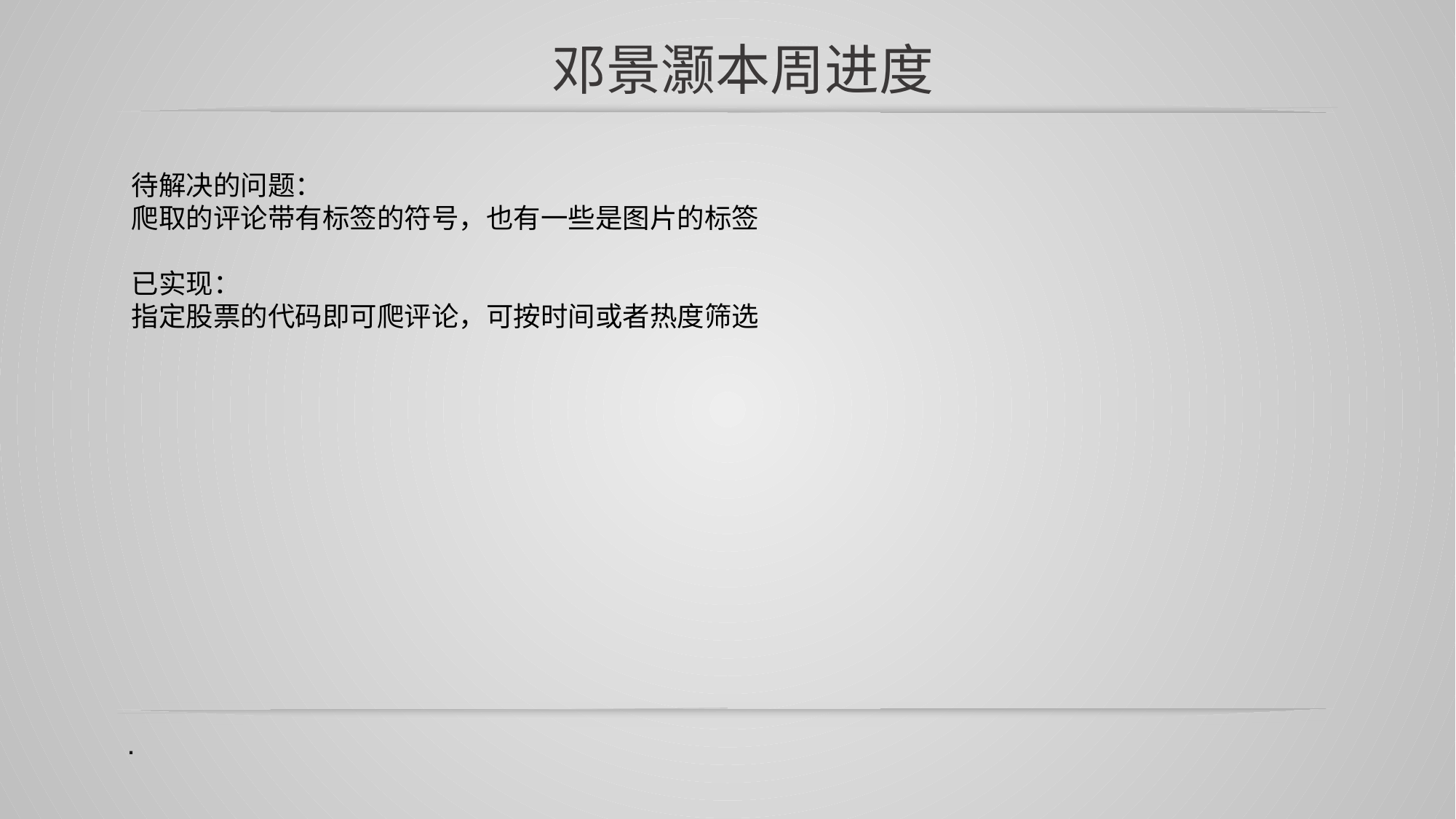

邓景灏本周进度

待解决的问题：
爬取的评论带有标签的符号，也有一些是图片的标签

已实现：
指定股票的代码即可爬评论，可按时间或者热度筛选

.